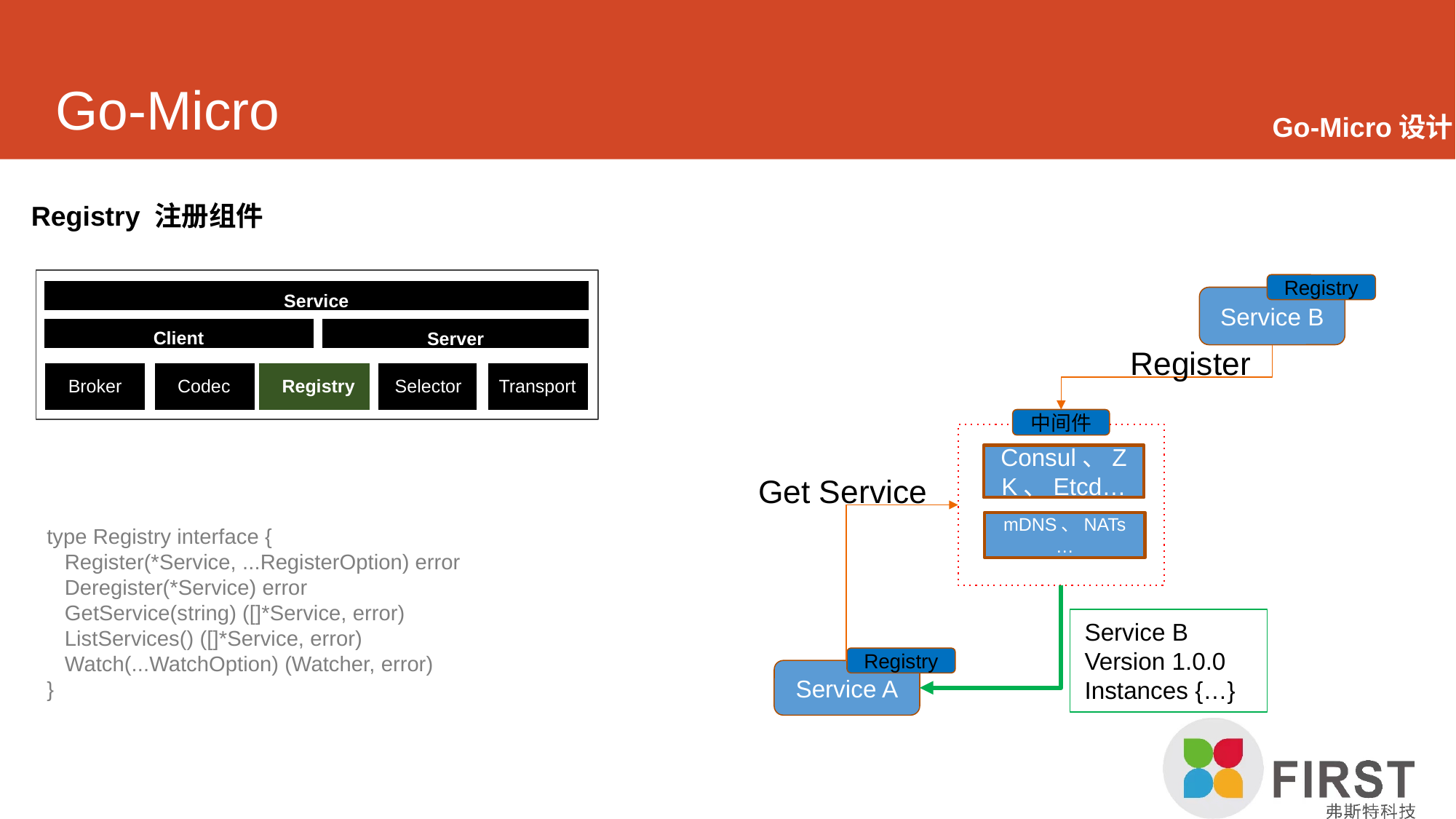

# Go-Micro
Go-Micro设计
Registry 注册组件

Registry
Service
Service B
Server
Client
Register
Codec
Transport
Broker
Registry
Selector
中间件

Consul、ZK、Etcd…
Get Service
mDNS、NATs…
type Registry interface {
   Register(*Service, ...RegisterOption) error
   Deregister(*Service) error
   GetService(string) ([]*Service, error)
   ListServices() ([]*Service, error)
   Watch(...WatchOption) (Watcher, error)
}
Service B
Version 1.0.0
Instances {…}
Registry
Service A